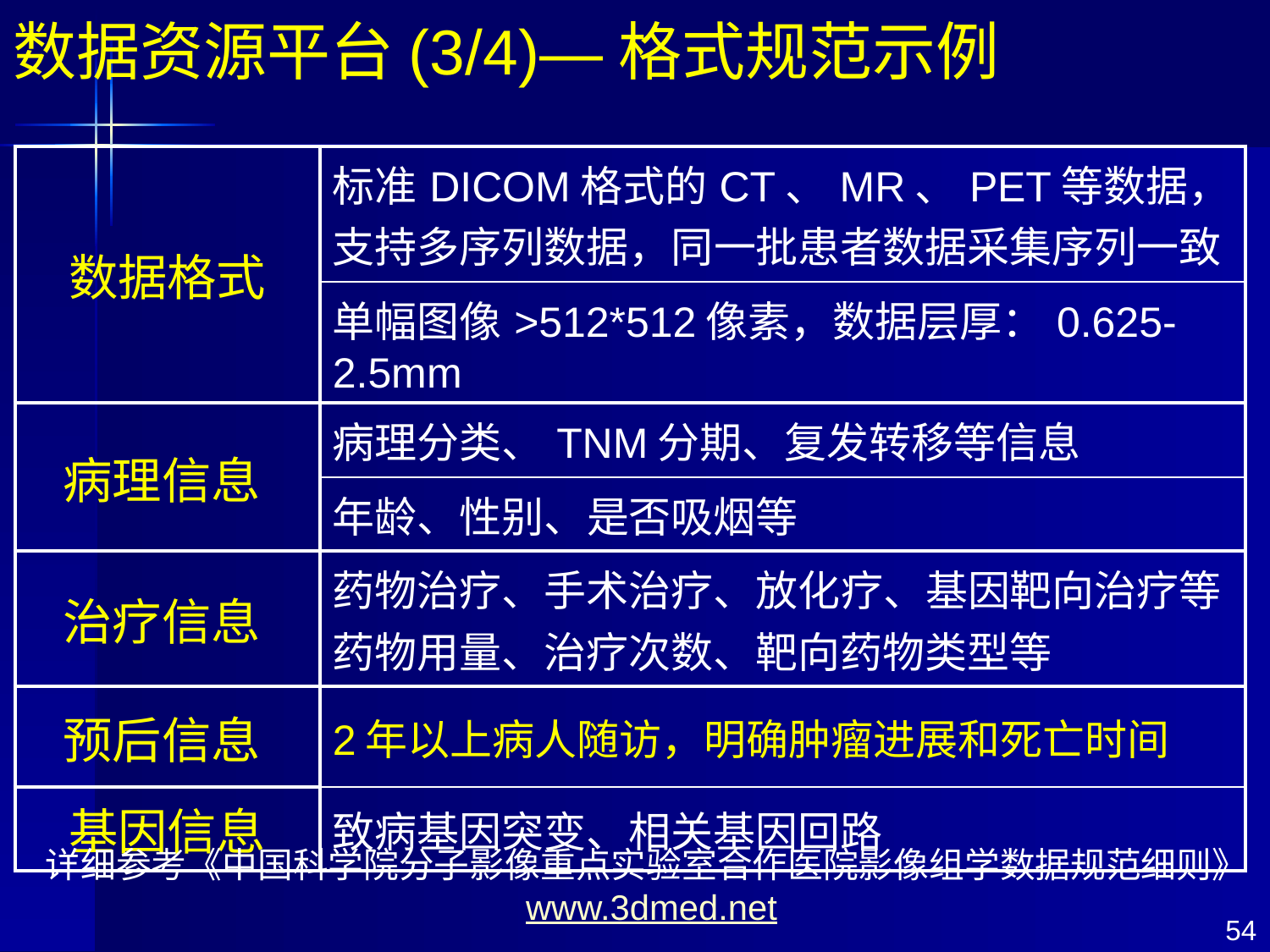

数据资源平台(3/4)—格式规范示例
| 数据格式 | 标准DICOM格式的CT、MR、PET等数据，支持多序列数据，同一批患者数据采集序列一致 |
| --- | --- |
|  | 单幅图像>512\*512像素，数据层厚：0.625-2.5mm |
| 病理信息 | 病理分类、TNM分期、复发转移等信息 |
|  | 年龄、性别、是否吸烟等 |
| 治疗信息 | 药物治疗、手术治疗、放化疗、基因靶向治疗等 药物用量、治疗次数、靶向药物类型等 |
| 预后信息 | 2年以上病人随访，明确肿瘤进展和死亡时间 |
| 基因信息 | 致病基因突变、相关基因回路 |
详细参考《中国科学院分子影像重点实验室合作医院影像组学数据规范细则》
www.3dmed.net